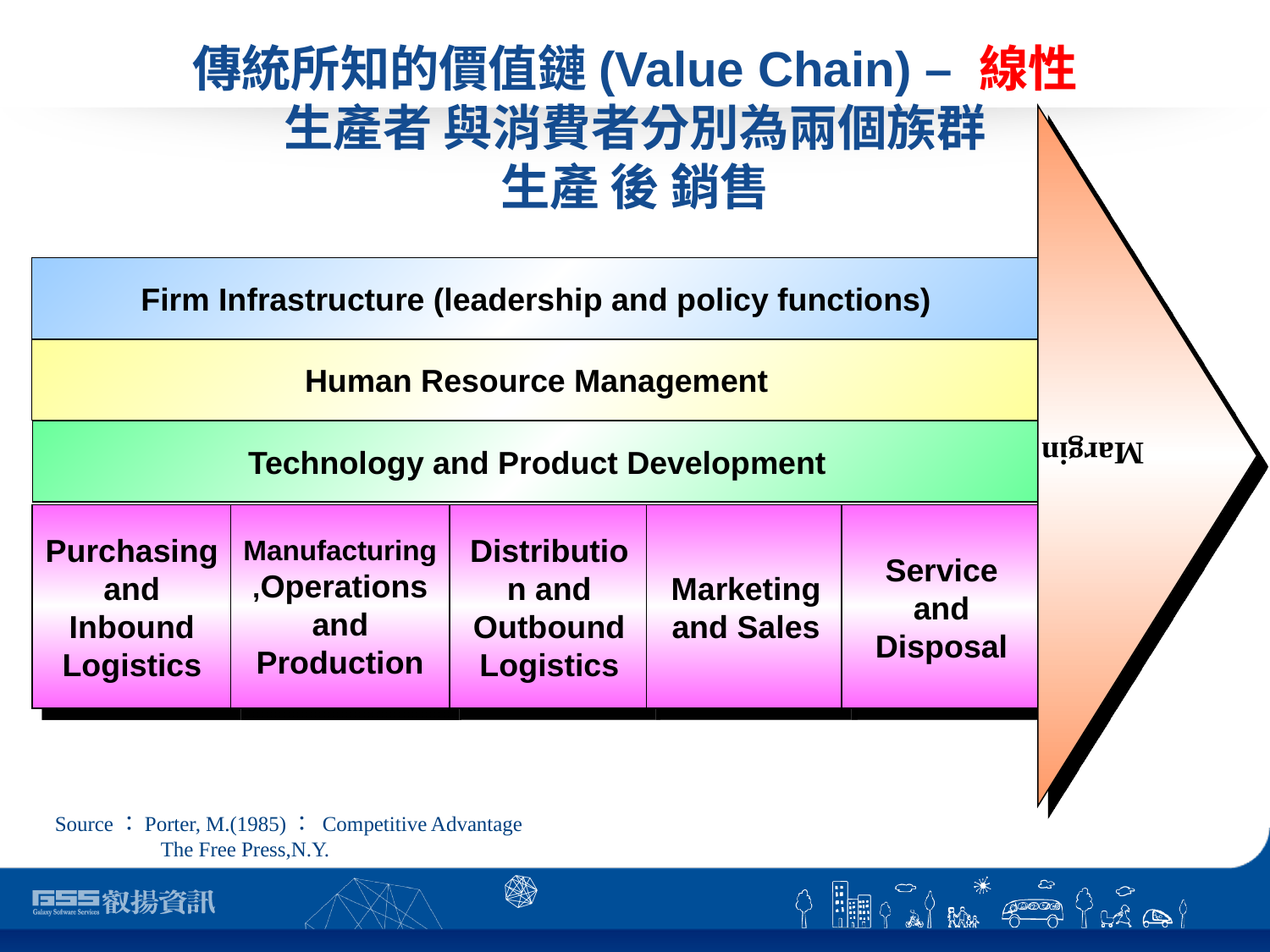

# 傳統所知的價值鏈(Value Chain) – 線性 生產者 與消費者分別為兩個族群 生產 後 銷售
Firm Infrastructure (leadership and policy functions)
Human Resource Management
Margin
Technology and Product Development
Purchasing and Inbound Logistics
Manufacturing,Operations and Production
Distribution and Outbound Logistics
Marketing and Sales
Service and Disposal
Source：Porter, M.(1985)： Competitive Advantage
                    The Free Press,N.Y.